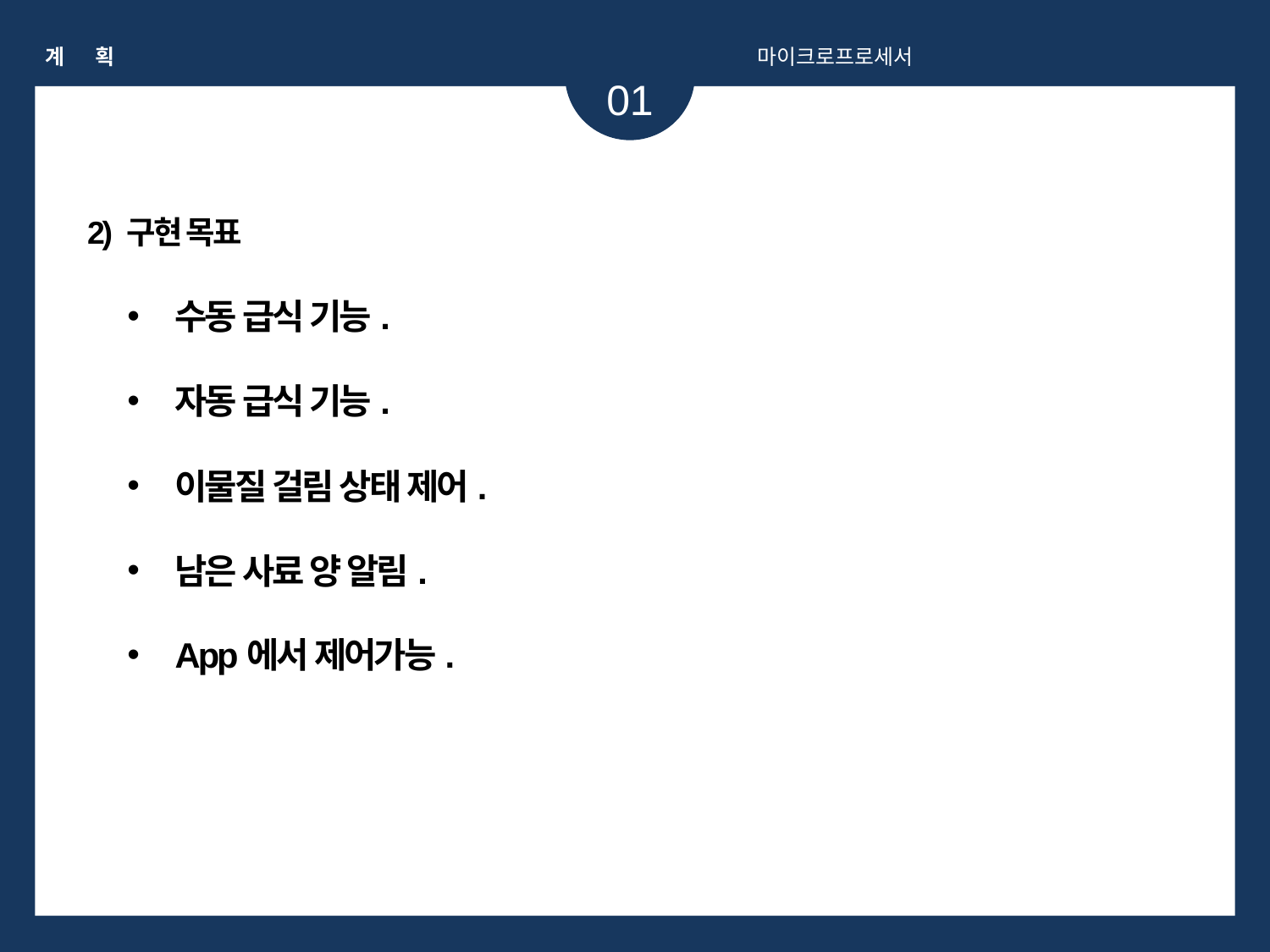

계          획
마이크로프로세서
01

2) 구현 목표
수동 급식 기능.
자동 급식 기능.
이물질 걸림 상태 제어.
남은 사료 양 알림.
App에서 제어가능.